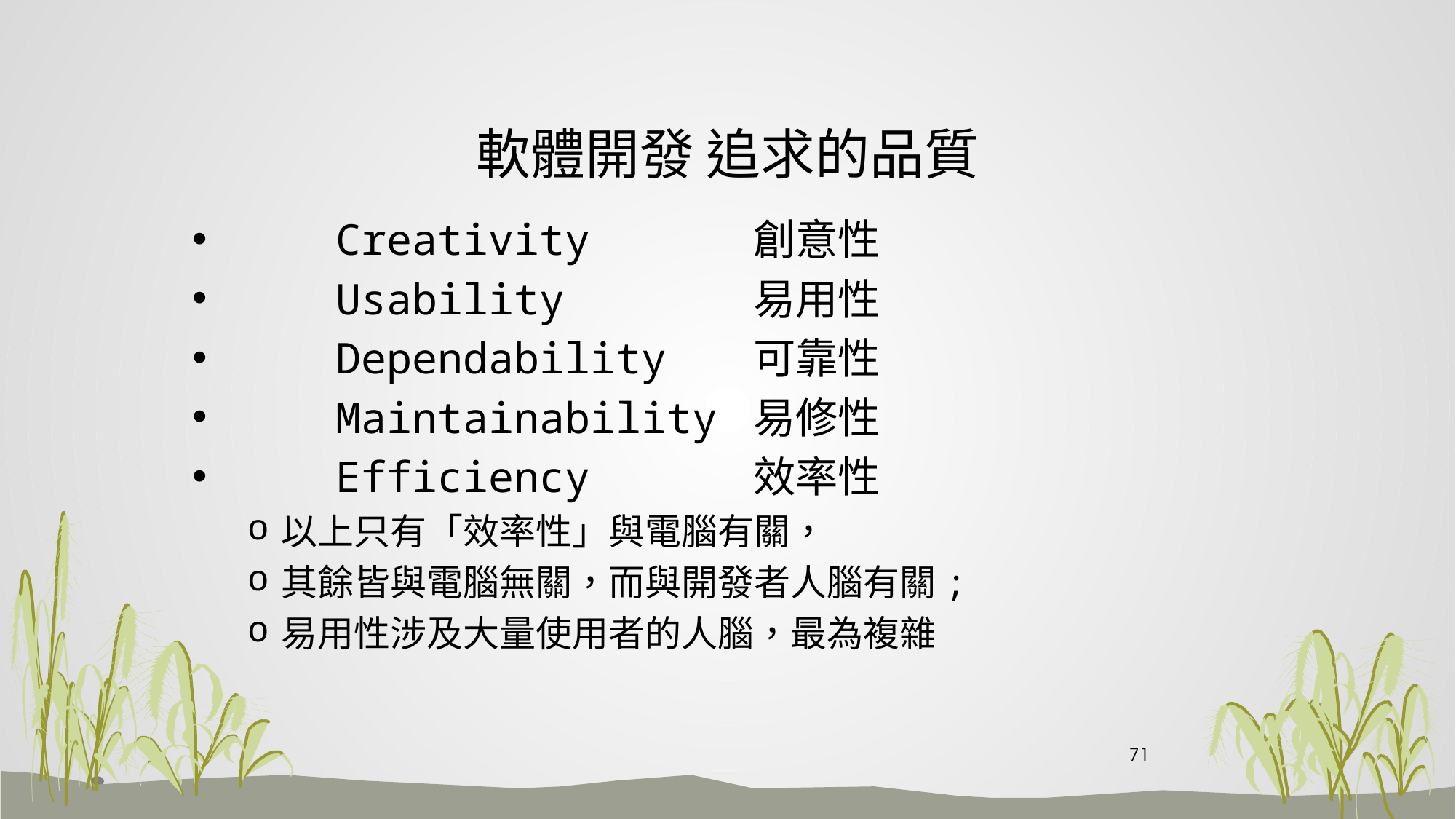

# 軟體開發 追求的品質
    Creativity      創意性
    Usability       易用性
    Dependability   可靠性
    Maintainability 易修性
    Efficiency      效率性
以上只有「效率性」與電腦有關，
其餘皆與電腦無關，而與開發者人腦有關;
易用性涉及大量使用者的人腦，最為複雜
71